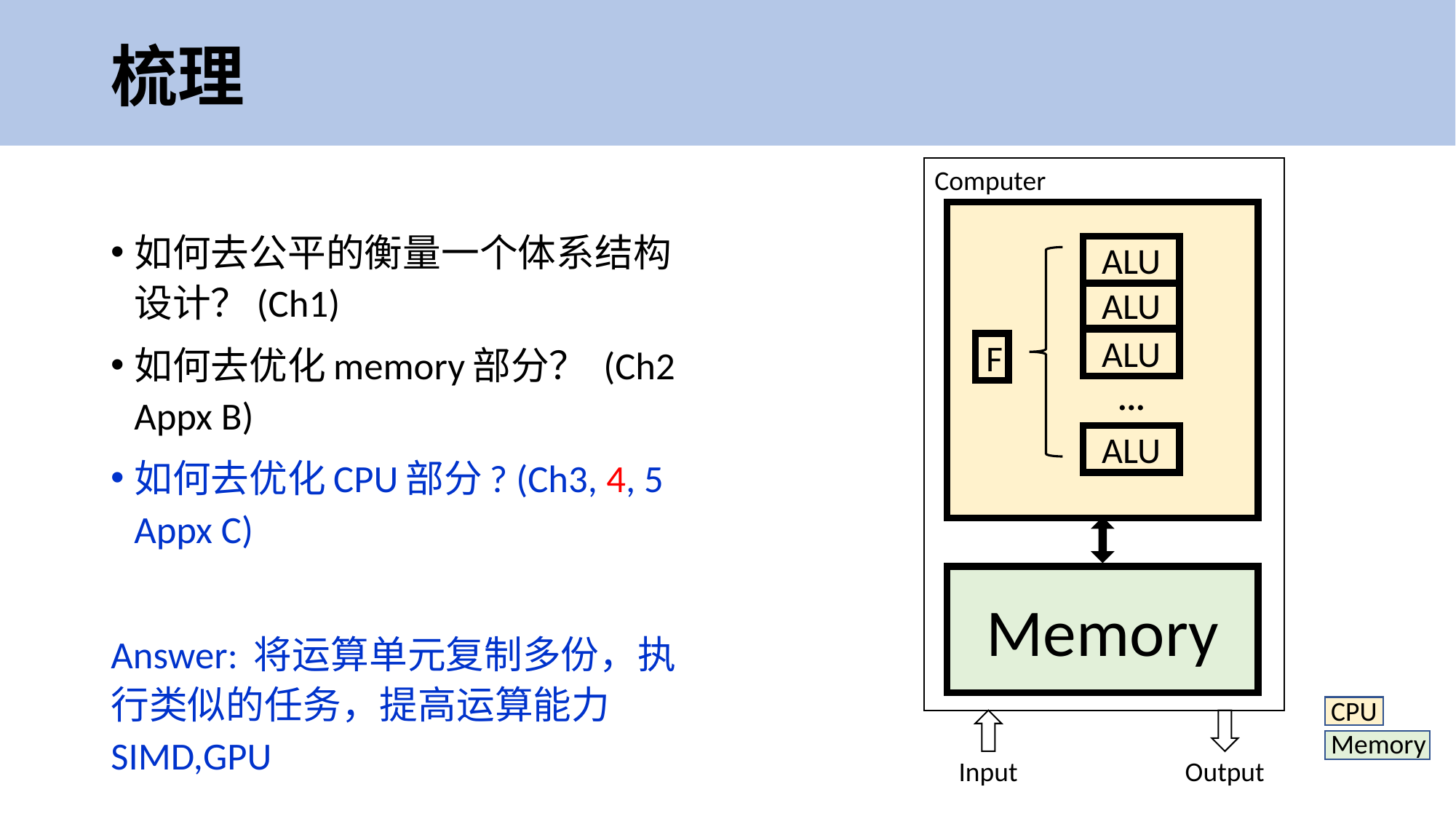

# 梳理
Computer

如何去公平的衡量一个体系结构设计？(Ch1)
如何去优化memory部分？ (Ch2 Appx B)
如何去优化CPU部分? (Ch3, 4, 5 Appx C)

Answer: 将运算单元复制多份，执行类似的任务，提高运算能力 SIMD,GPU
ALU

ALU
ALU
F
···
ALU

Memory
 CPU
 Memory
 cache

Input
Output